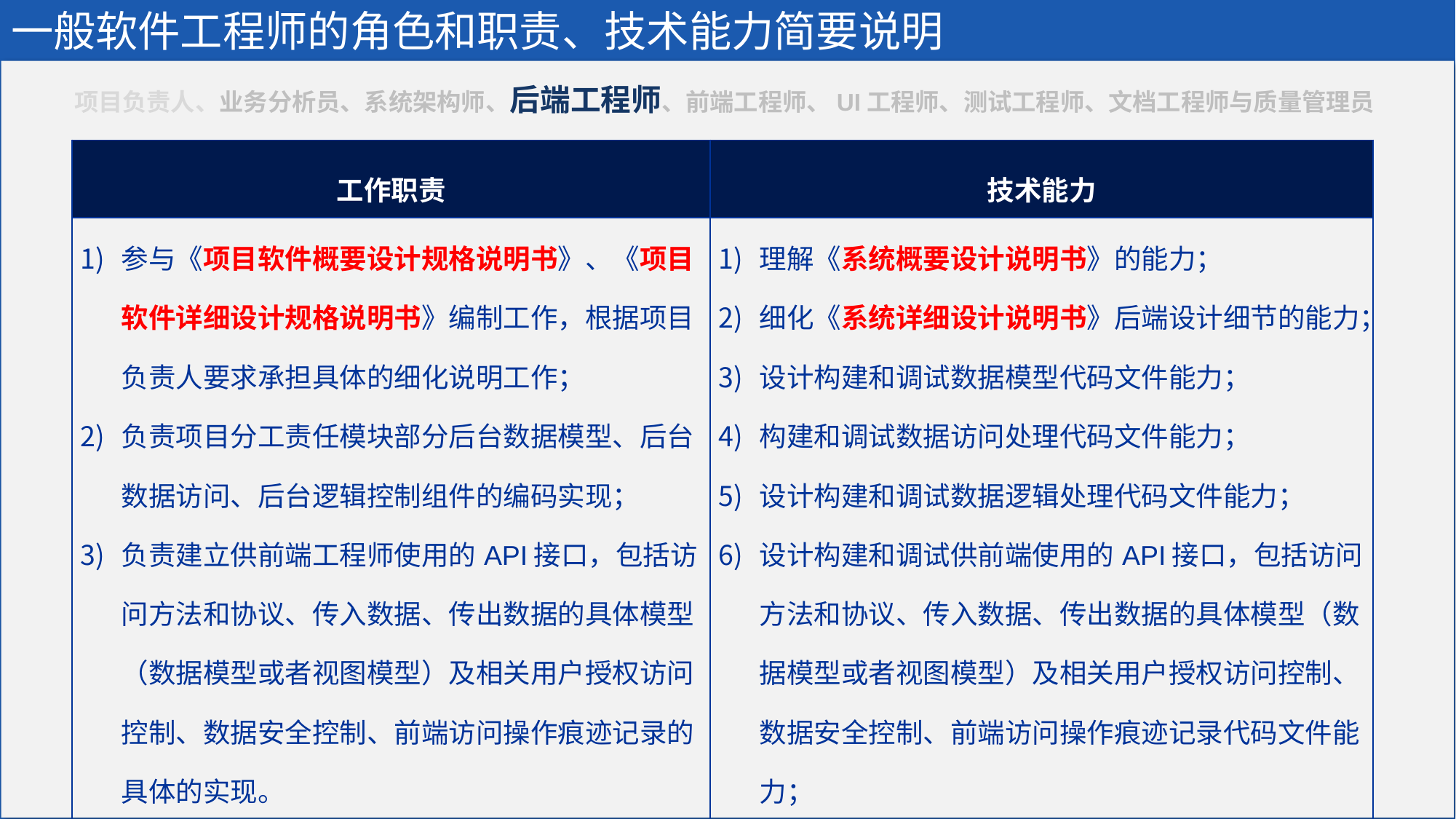

一般软件工程师的角色和职责、技术能力简要说明
项目负责人、业务分析员、系统架构师、后端工程师、前端工程师、UI工程师、测试工程师、文档工程师与质量管理员
| 工作职责 | 技术能力 |
| --- | --- |
| 参与《项目软件概要设计规格说明书》、《项目软件详细设计规格说明书》编制工作，根据项目负责人要求承担具体的细化说明工作； 负责项目分工责任模块部分后台数据模型、后台数据访问、后台逻辑控制组件的编码实现； 负责建立供前端工程师使用的API接口，包括访问方法和协议、传入数据、传出数据的具体模型（数据模型或者视图模型）及相关用户授权访问控制、数据安全控制、前端访问操作痕迹记录的具体的实现。 | 理解《系统概要设计说明书》的能力； 细化《系统详细设计说明书》后端设计细节的能力； 设计构建和调试数据模型代码文件能力； 构建和调试数据访问处理代码文件能力； 设计构建和调试数据逻辑处理代码文件能力； 设计构建和调试供前端使用的API接口，包括访问方法和协议、传入数据、传出数据的具体模型（数据模型或者视图模型）及相关用户授权访问控制、数据安全控制、前端访问操作痕迹记录代码文件能力； 学习在项目中自己未能掌握的新技术、新方法并应用在项目代码文件的开发设计的能力。 |